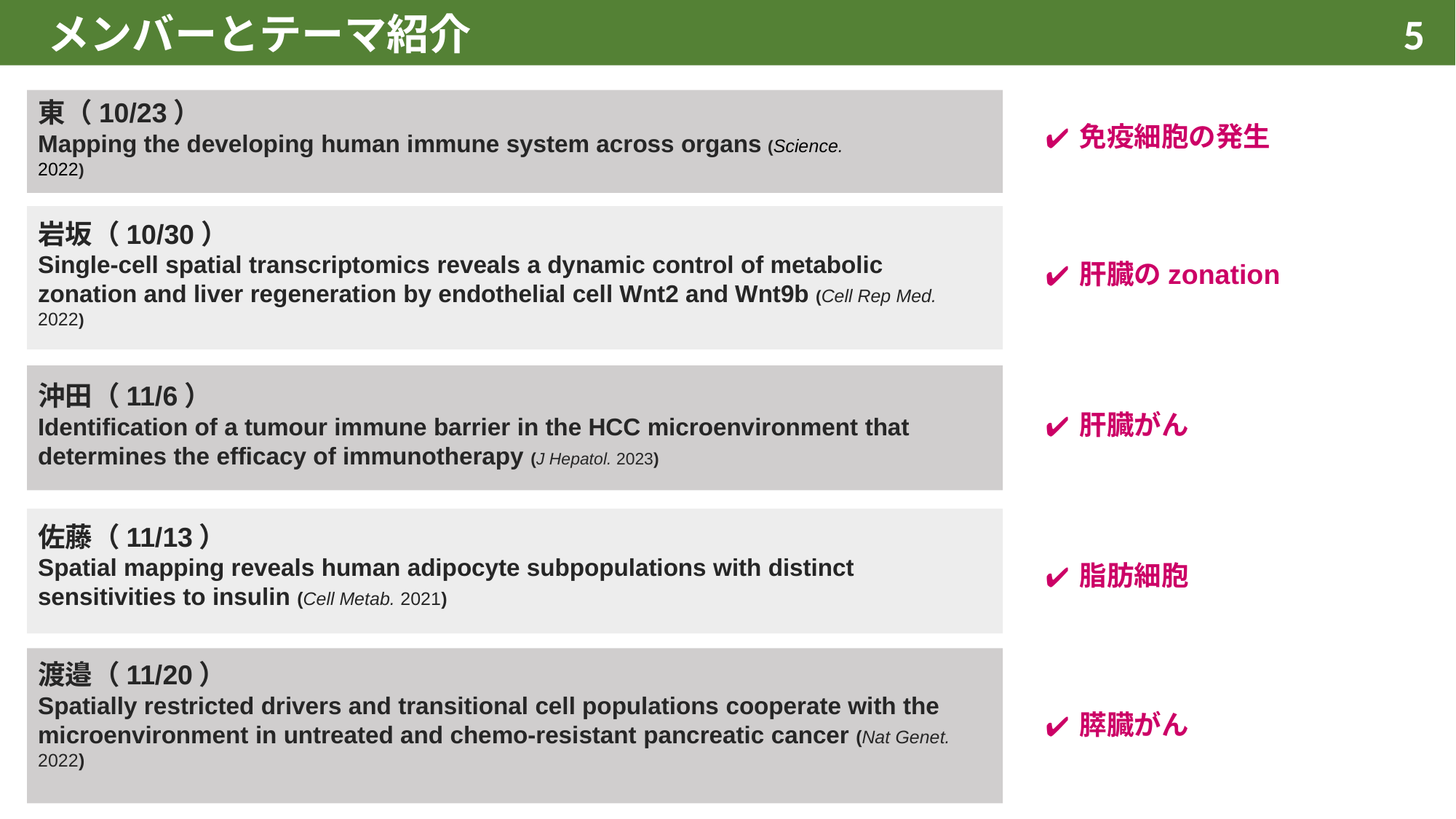

# メンバーとテーマ紹介
5

東（10/23）
Mapping the developing human immune system across organs (Science. 2022)
免疫細胞の発生

岩坂（10/30）
Single-cell spatial transcriptomics reveals a dynamic control of metabolic zonation and liver regeneration by endothelial cell Wnt2 and Wnt9b (Cell Rep Med. 2022)
肝臓のzonation

沖田（11/6）
Identification of a tumour immune barrier in the HCC microenvironment that determines the efficacy of immunotherapy (J Hepatol. 2023)
肝臓がん

佐藤（11/13）
Spatial mapping reveals human adipocyte subpopulations with distinct sensitivities to insulin (Cell Metab. 2021)
脂肪細胞

渡邉（11/20）
Spatially restricted drivers and transitional cell populations cooperate with the microenvironment in untreated and chemo-resistant pancreatic cancer (Nat Genet. 2022)
膵臓がん